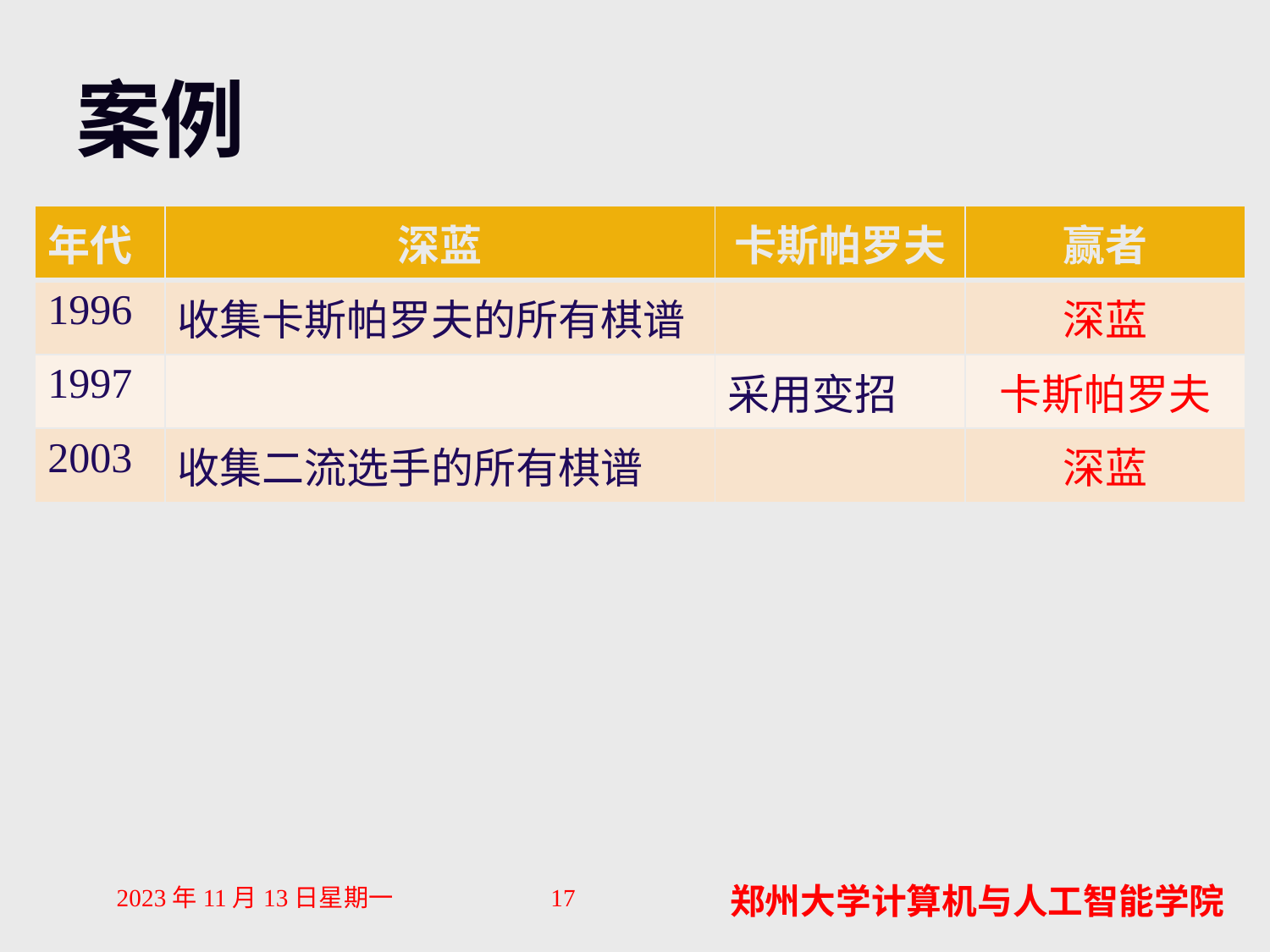

# 案例
| 年代 | 深蓝 | 卡斯帕罗夫 | 赢者 |
| --- | --- | --- | --- |
| 1996 | 收集卡斯帕罗夫的所有棋谱 |  | 深蓝 |
| 1997 |  | 采用变招 | 卡斯帕罗夫 |
| 2003 | 收集二流选手的所有棋谱 |  | 深蓝 |